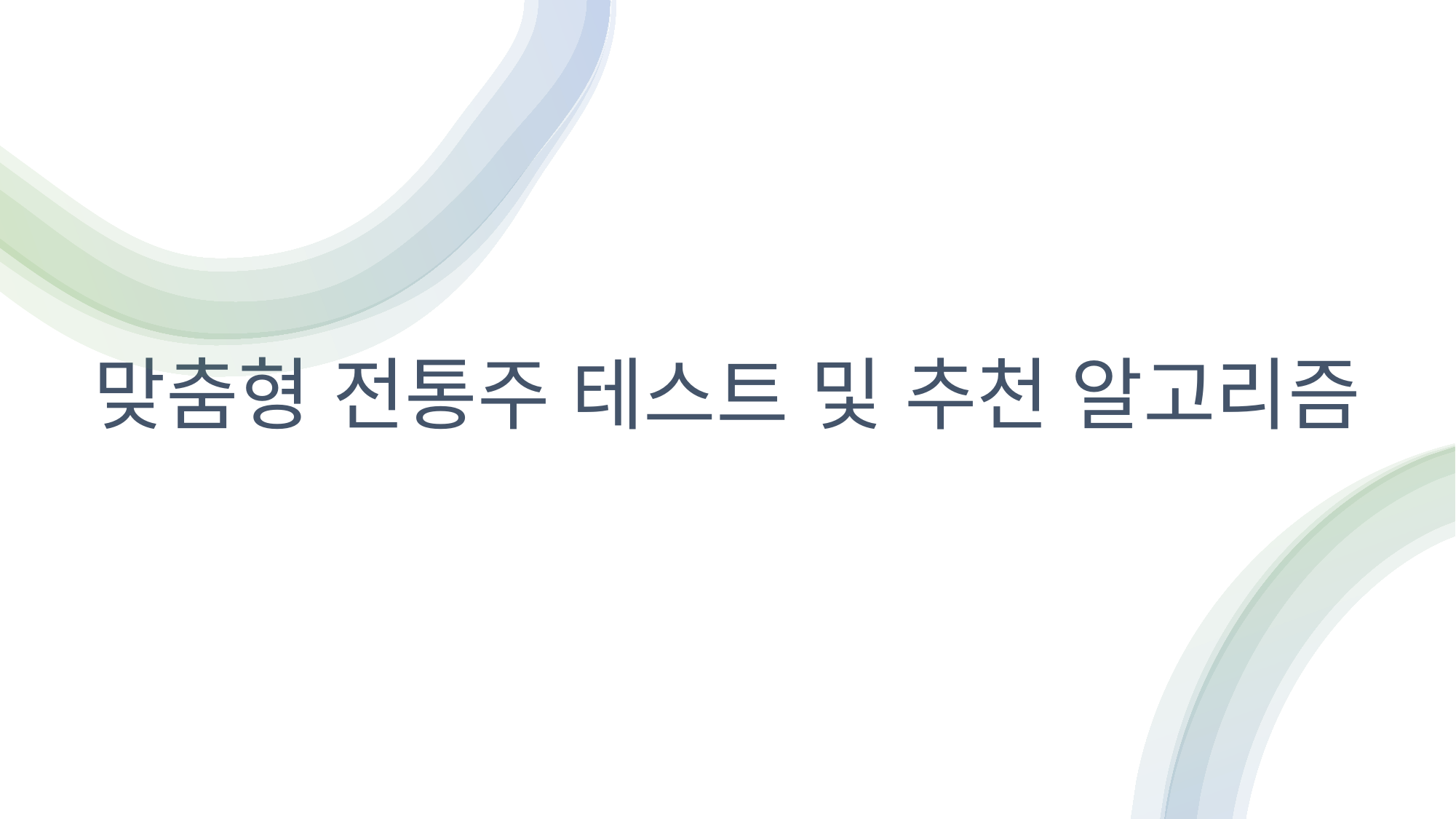

# 맞춤형 전통주 테스트 및 추천 알고리즘